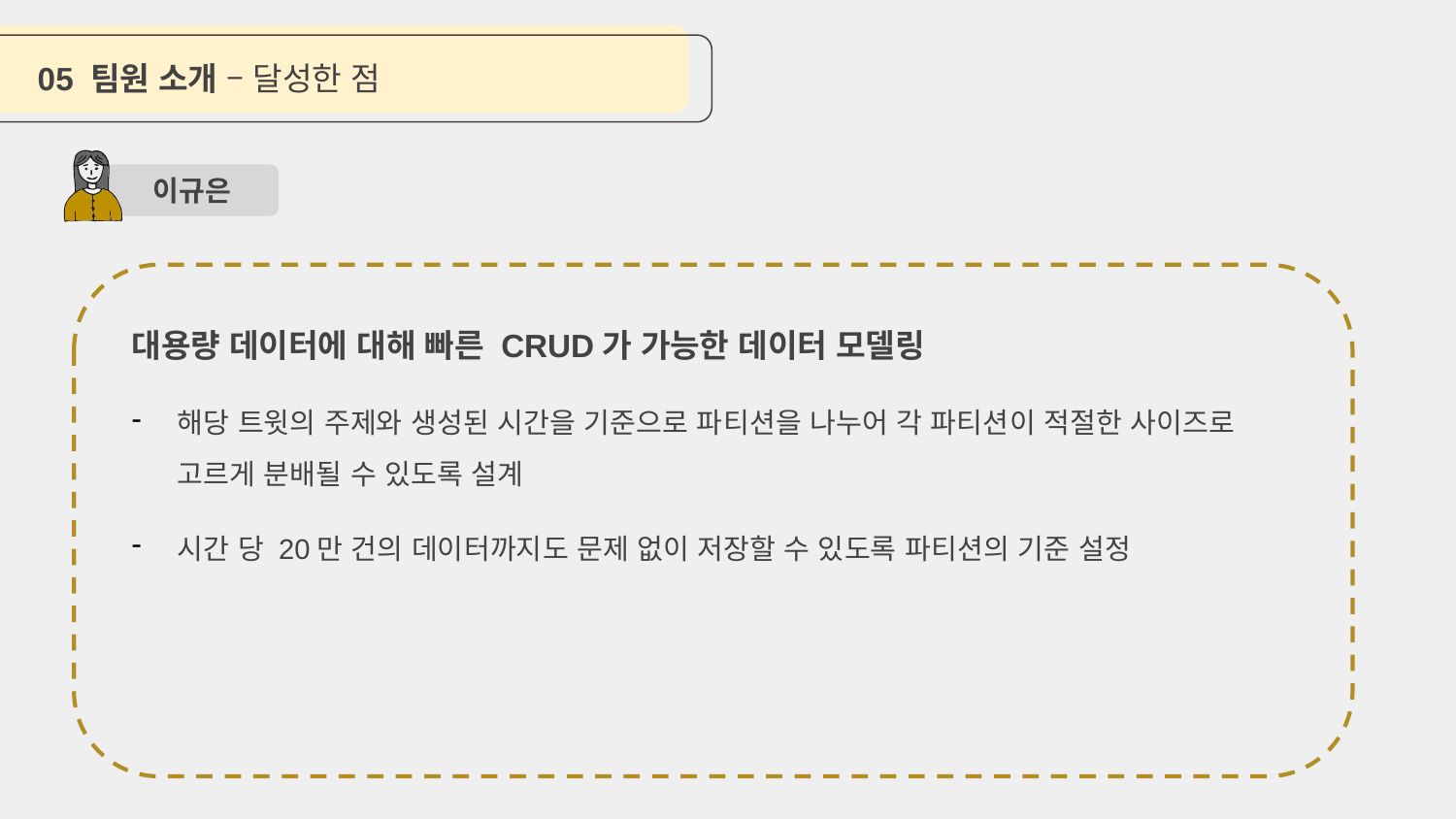

05 팀원 소개 – 달성한 점

이규은

대용량 데이터에 대해 빠른 CRUD가 가능한 데이터 모델링
해당 트윗의 주제와 생성된 시간을 기준으로 파티션을 나누어 각 파티션이 적절한 사이즈로 고르게 분배될 수 있도록 설계
시간 당 20만 건의 데이터까지도 문제 없이 저장할 수 있도록 파티션의 기준 설정